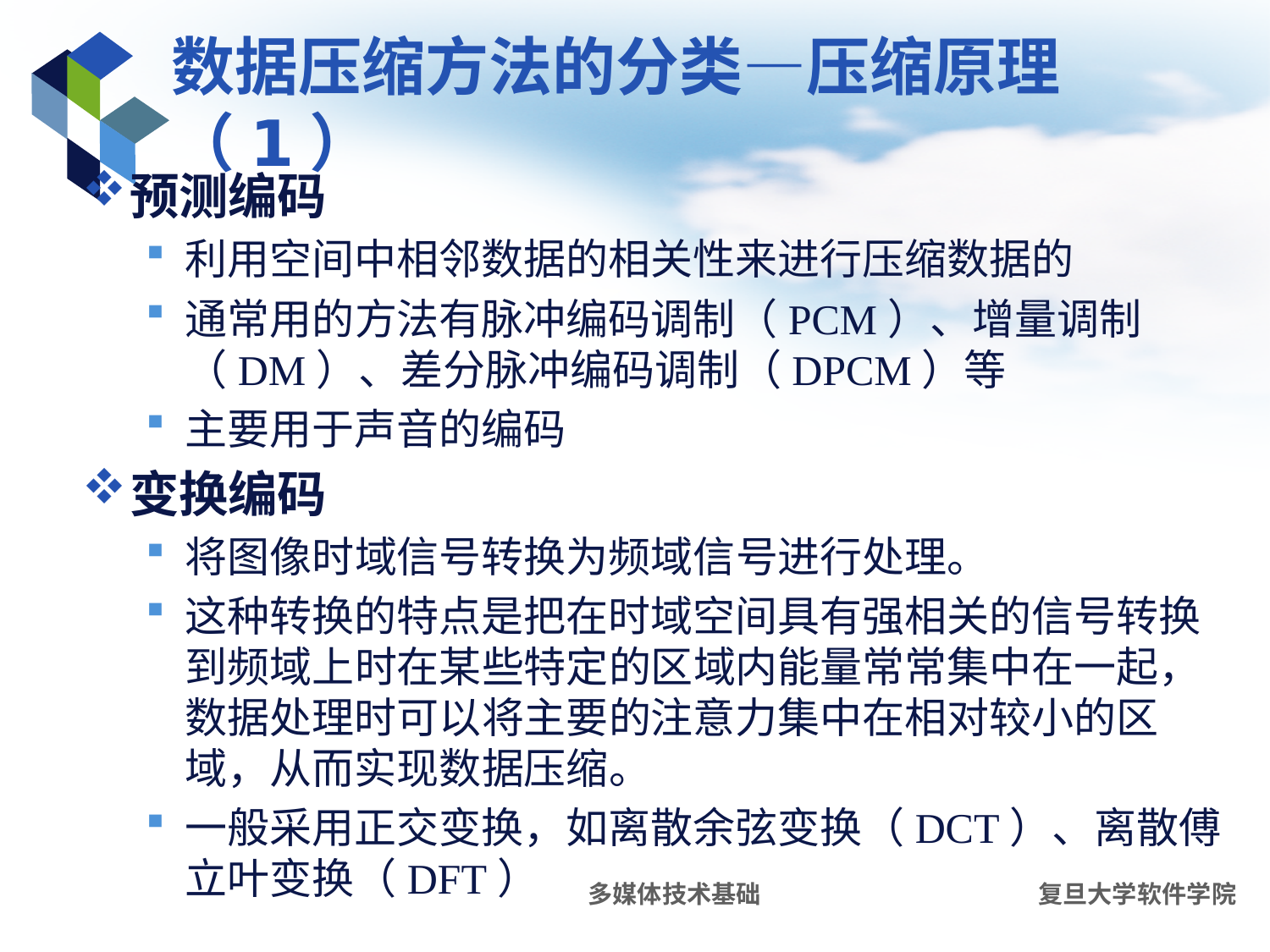

# 数据压缩方法的分类—压缩原理（1）
预测编码
利用空间中相邻数据的相关性来进行压缩数据的
通常用的方法有脉冲编码调制（PCM）、增量调制（DM）、差分脉冲编码调制（DPCM）等
主要用于声音的编码
变换编码
将图像时域信号转换为频域信号进行处理。
这种转换的特点是把在时域空间具有强相关的信号转换到频域上时在某些特定的区域内能量常常集中在一起，数据处理时可以将主要的注意力集中在相对较小的区域，从而实现数据压缩。
一般采用正交变换，如离散余弦变换（DCT）、离散傅立叶变换（DFT）
多媒体技术基础